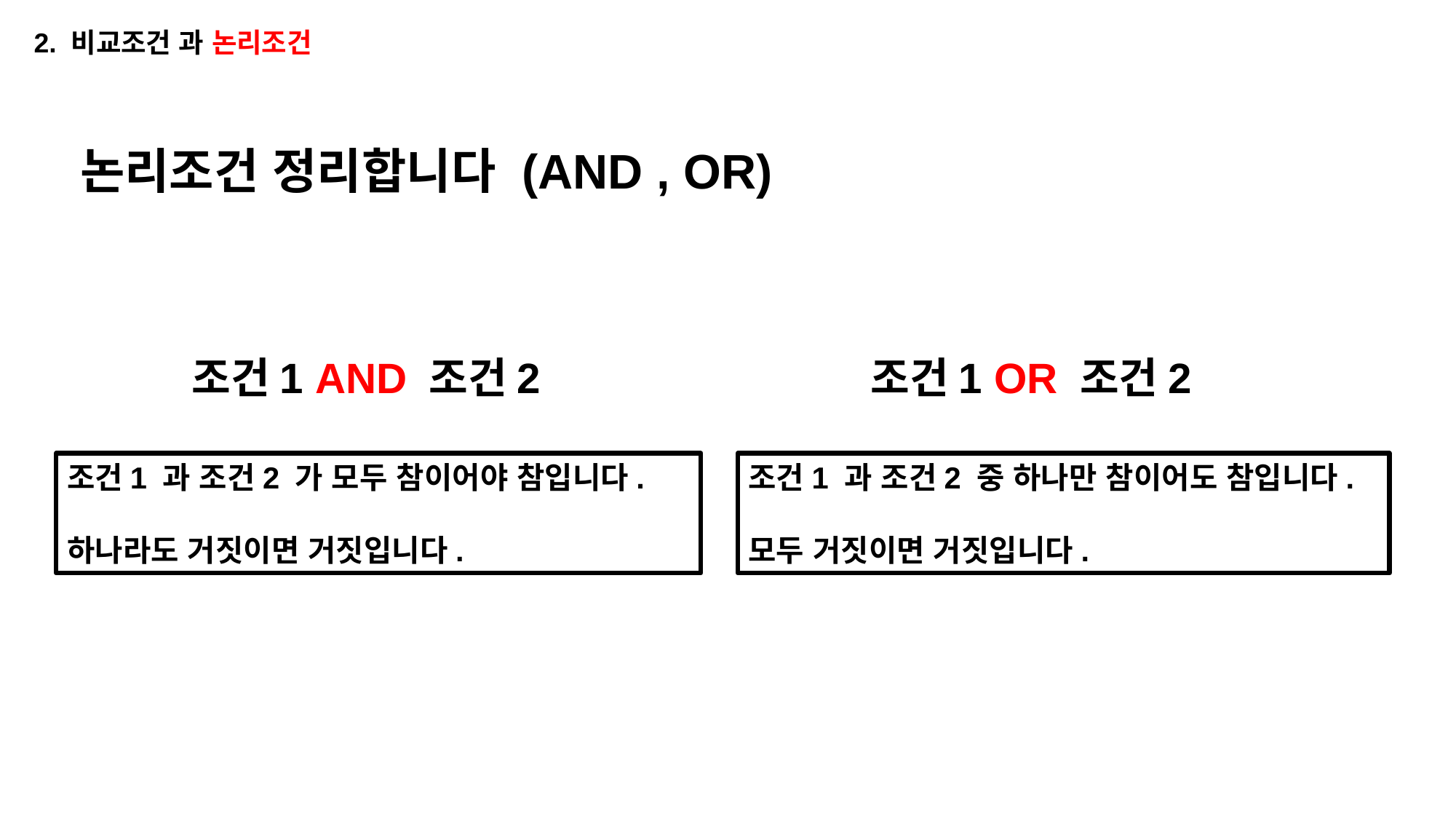

2. 비교조건 과 논리조건
논리조건 정리합니다 (AND , OR)
조건1 AND 조건2
조건1 OR 조건2
조건1 과 조건2 가 모두 참이어야 참입니다.

하나라도 거짓이면 거짓입니다.
조건1 과 조건2 중 하나만 참이어도 참입니다.

모두 거짓이면 거짓입니다.